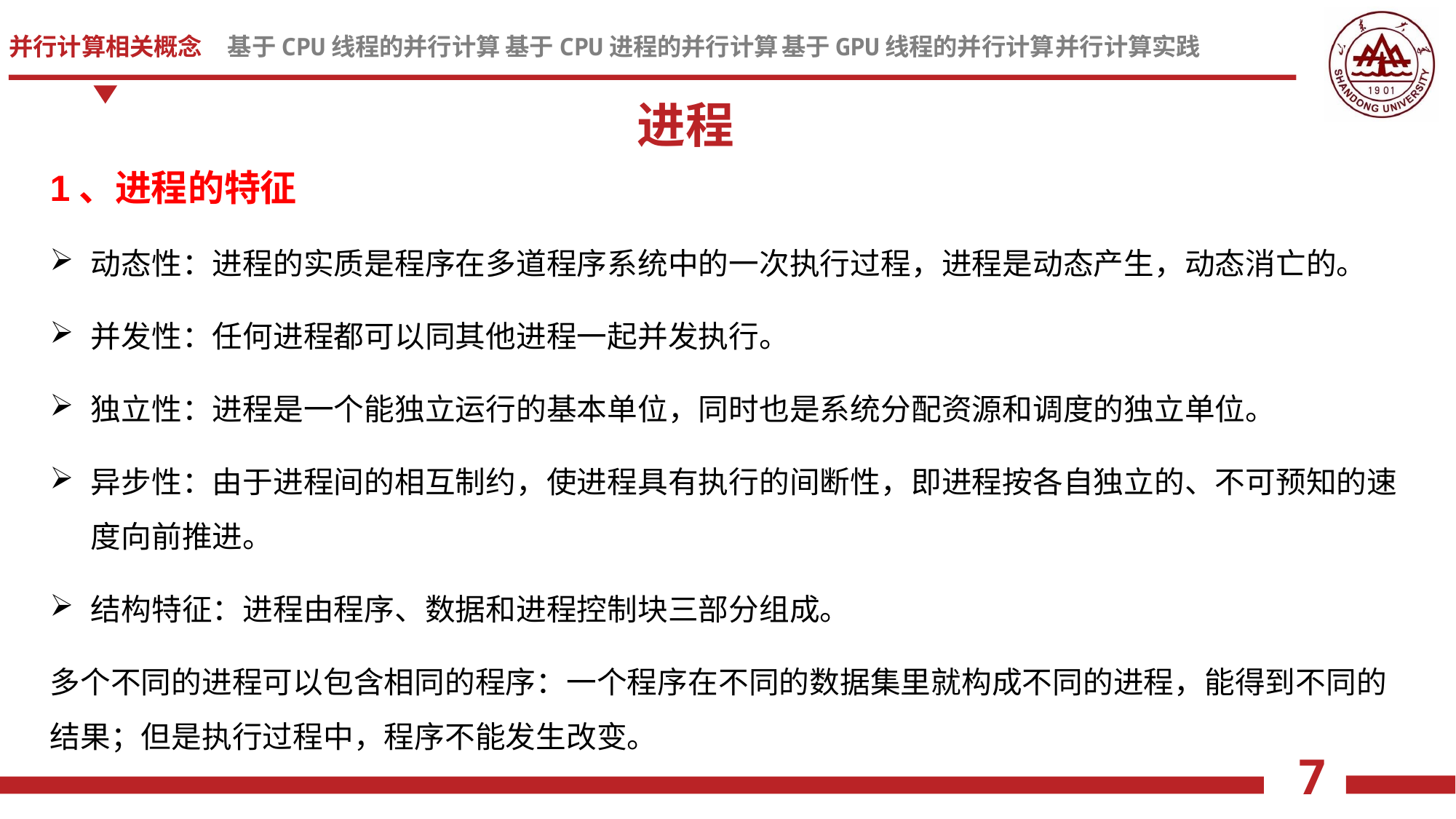

进程
1、进程的特征
动态性：进程的实质是程序在多道程序系统中的一次执行过程，进程是动态产生，动态消亡的。
并发性：任何进程都可以同其他进程一起并发执行。
独立性：进程是一个能独立运行的基本单位，同时也是系统分配资源和调度的独立单位。
异步性：由于进程间的相互制约，使进程具有执行的间断性，即进程按各自独立的、不可预知的速度向前推进。
结构特征：进程由程序、数据和进程控制块三部分组成。
多个不同的进程可以包含相同的程序：一个程序在不同的数据集里就构成不同的进程，能得到不同的结果；但是执行过程中，程序不能发生改变。